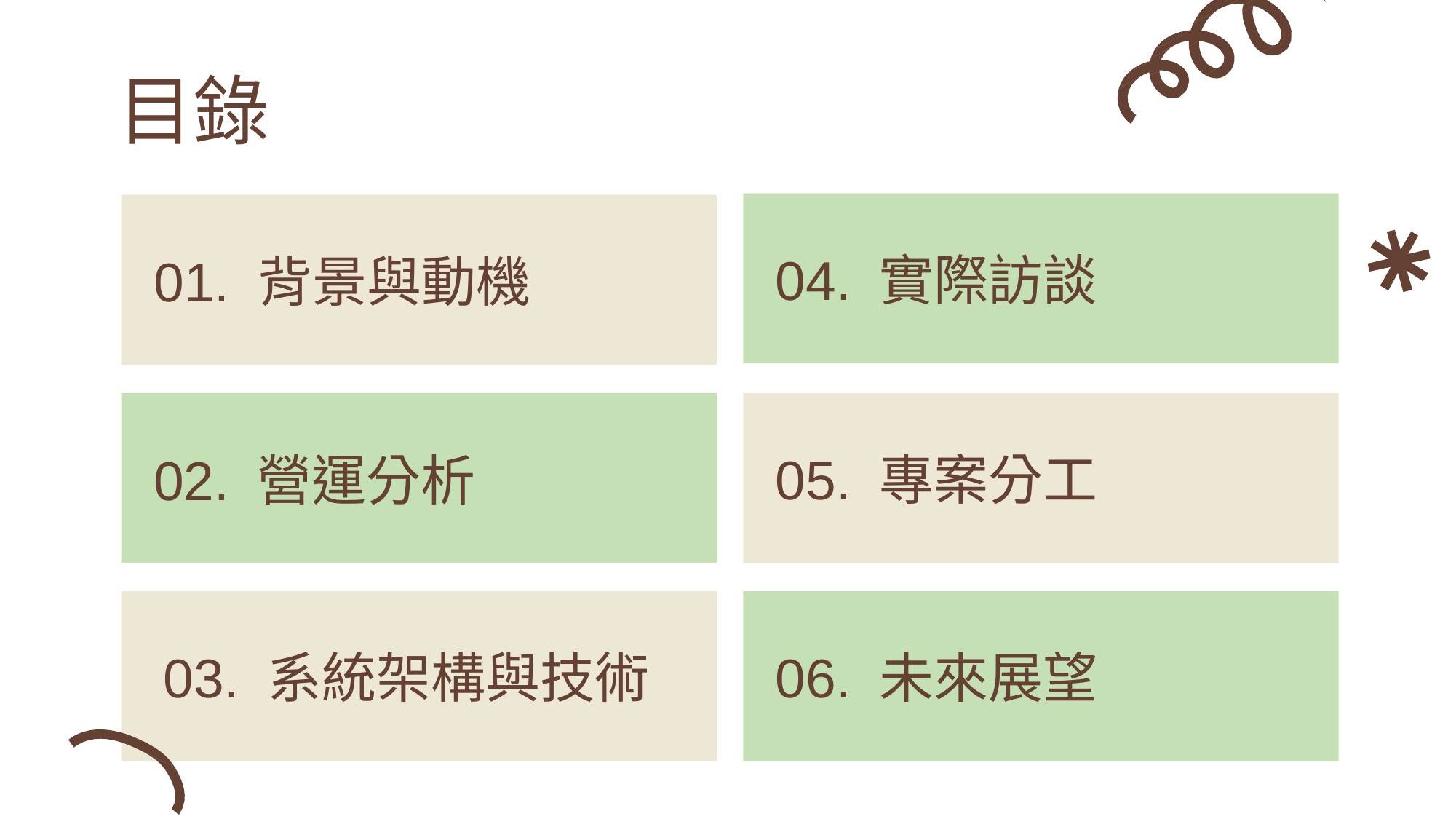

目錄

04. 實際訪談

01. 背景與動機

02. 營運分析

05. 專案分工

03. 系統架構與技術

06. 未來展望